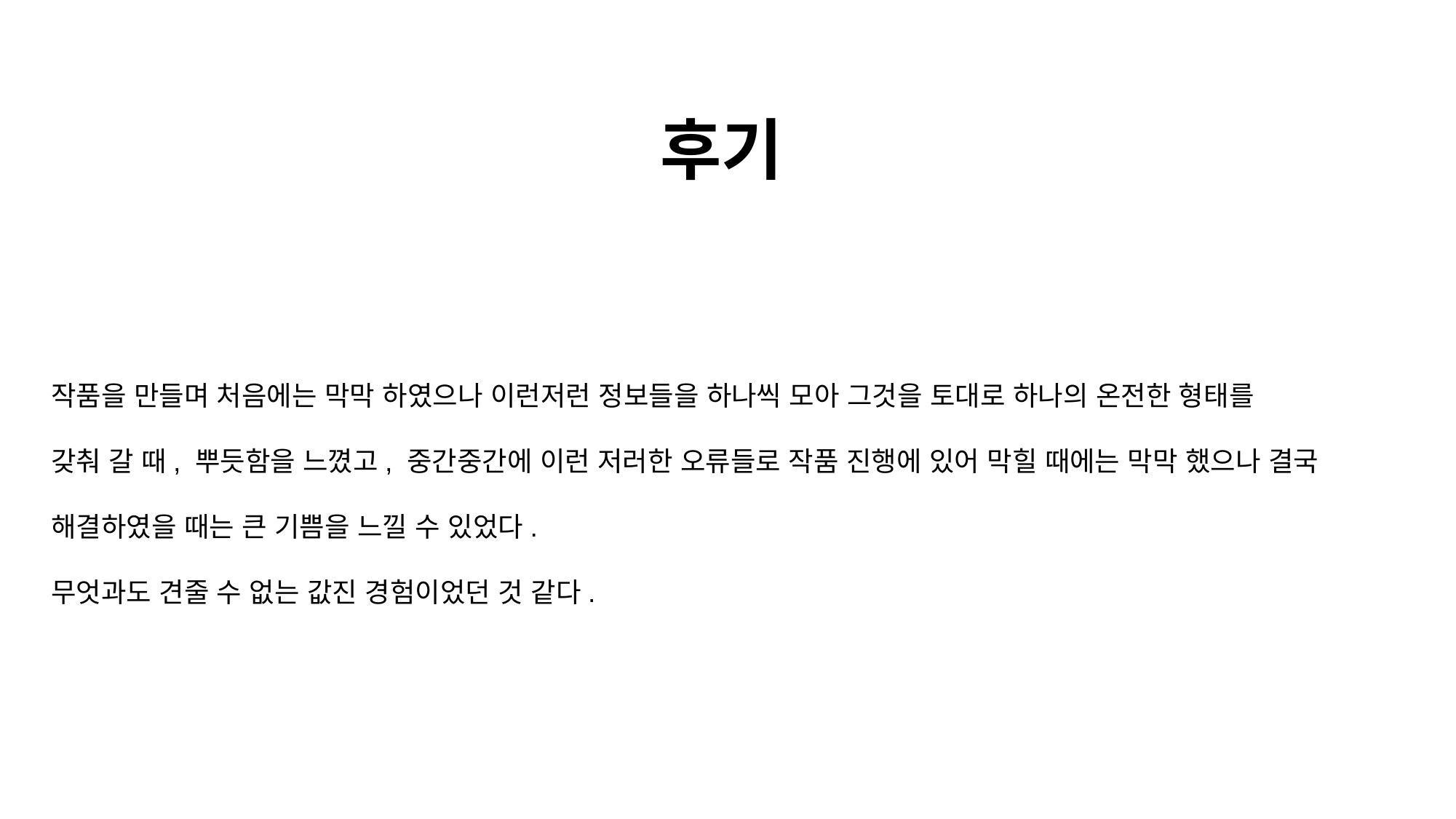

# 후기
작품을 만들며 처음에는 막막 하였으나 이런저런 정보들을 하나씩 모아 그것을 토대로 하나의 온전한 형태를

갖춰 갈 때, 뿌듯함을 느꼈고, 중간중간에 이런 저러한 오류들로 작품 진행에 있어 막힐 때에는 막막 했으나 결국

해결하였을 때는 큰 기쁨을 느낄 수 있었다.

무엇과도 견줄 수 없는 값진 경험이었던 것 같다.